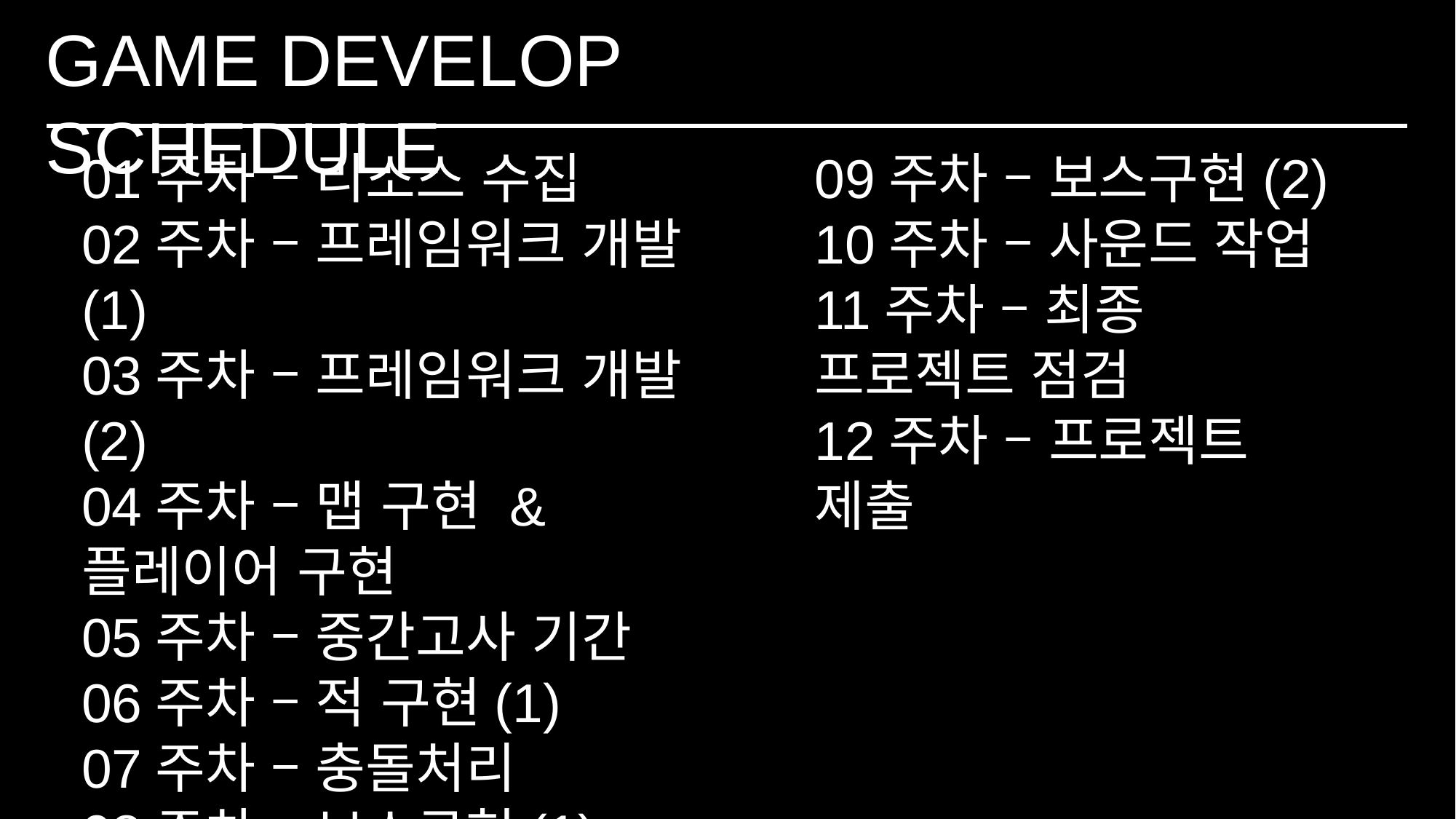

GAME DEVELOP SCHEDULE
01주차 – 리소스 수집
02주차 – 프레임워크 개발(1)
03주차 – 프레임워크 개발(2)
04주차 – 맵 구현 & 플레이어 구현
05주차 – 중간고사 기간
06주차 – 적 구현(1)
07주차 – 충돌처리
08주차 – 보스구현(1)
09주차 – 보스구현(2)
10주차 – 사운드 작업
11주차 – 최종 프로젝트 점검
12주차 – 프로젝트 제출